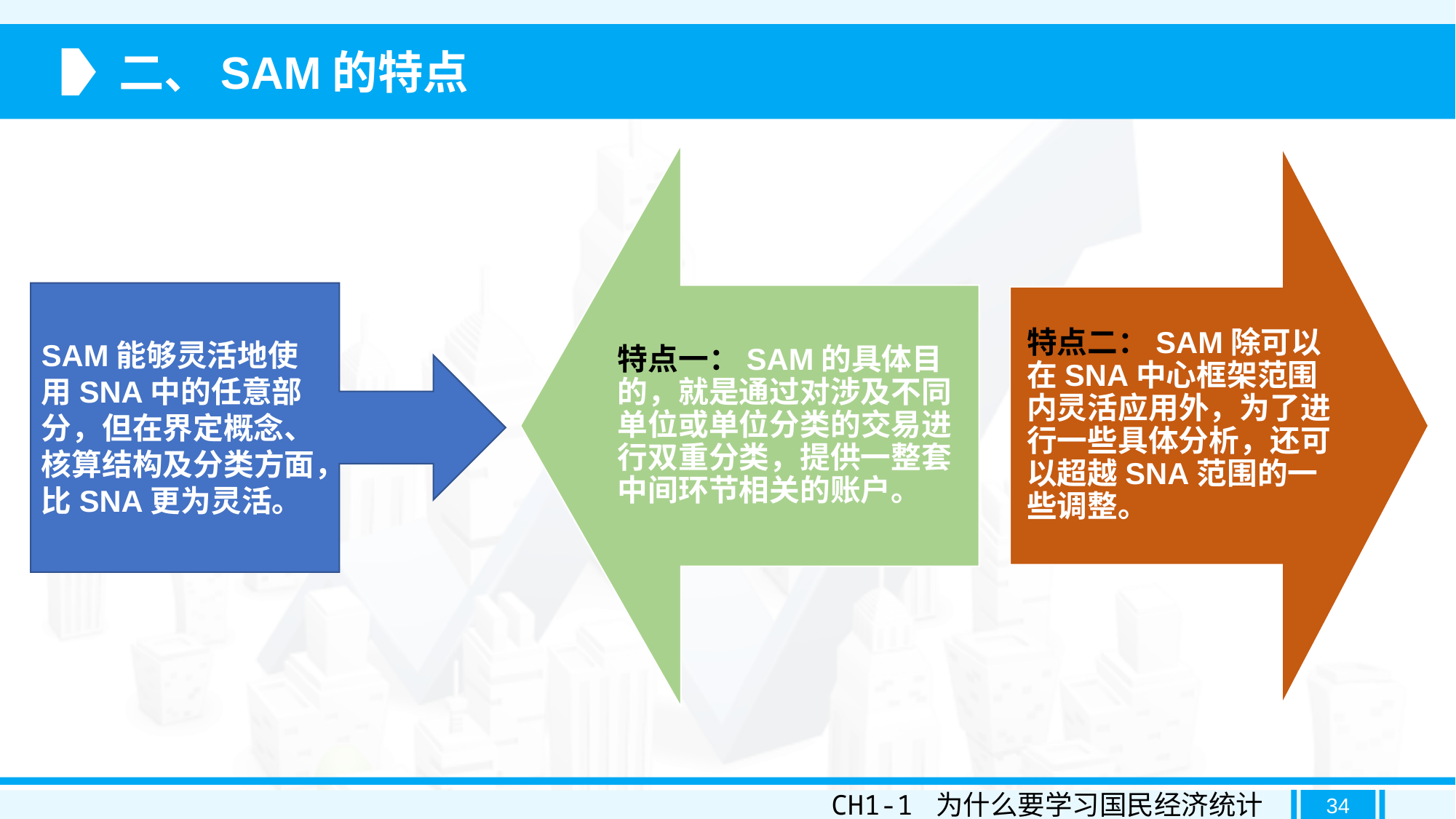

二、SAM的特点

特点一：SAM的具体目的，就是通过对涉及不同单位或单位分类的交易进行双重分类，提供一整套中间环节相关的账户。
特点二：SAM除可以在SNA中心框架范围内灵活应用外，为了进行一些具体分析，还可以超越SNA范围的一些调整。
SAM能够灵活地使用SNA中的任意部分，但在界定概念、核算结构及分类方面，比SNA更为灵活。
CH1-1 为什么要学习国民经济统计学
34